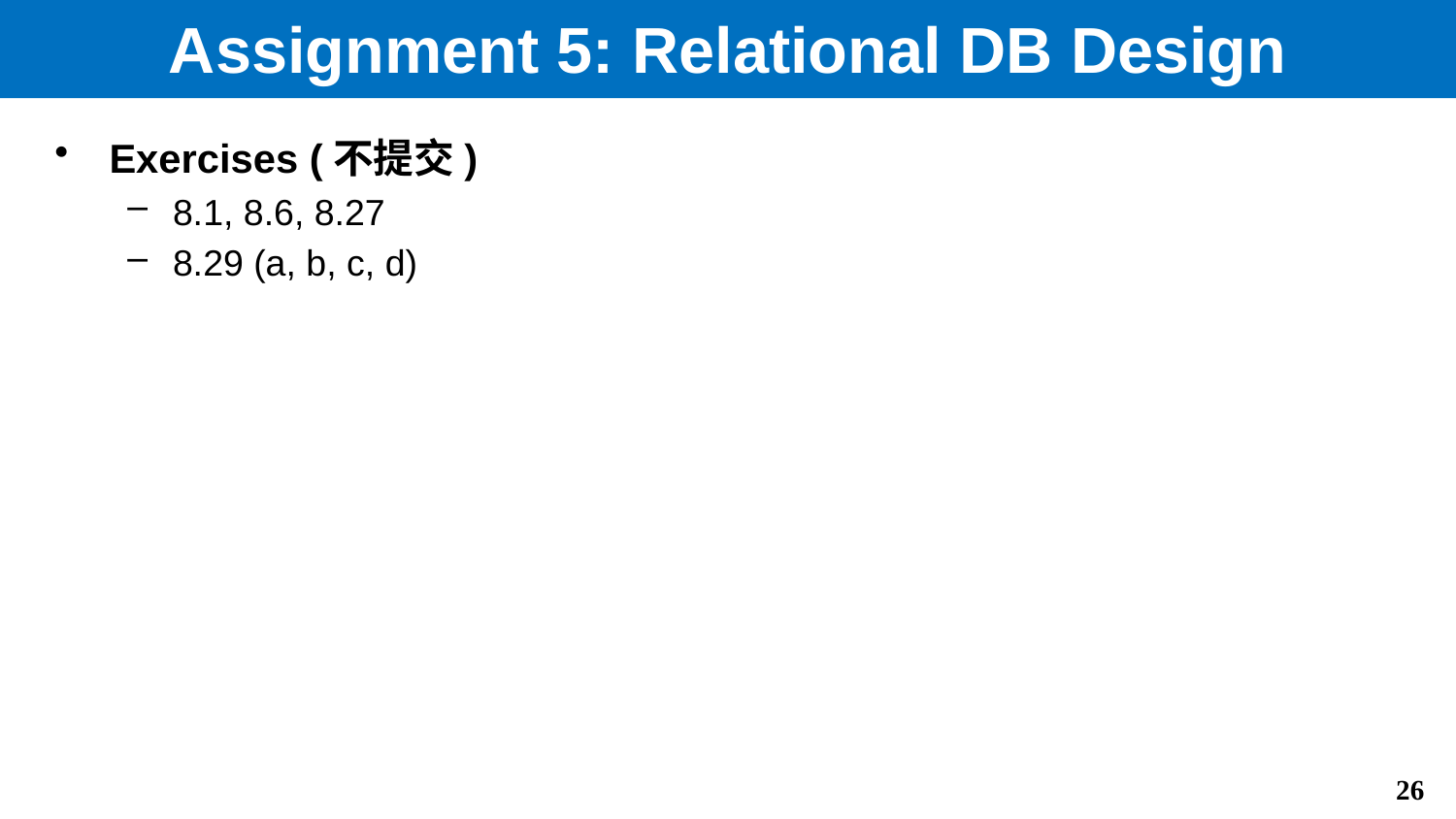

# Assignment 5: Relational DB Design
Exercises (不提交)
8.1, 8.6, 8.27
8.29 (a, b, c, d)